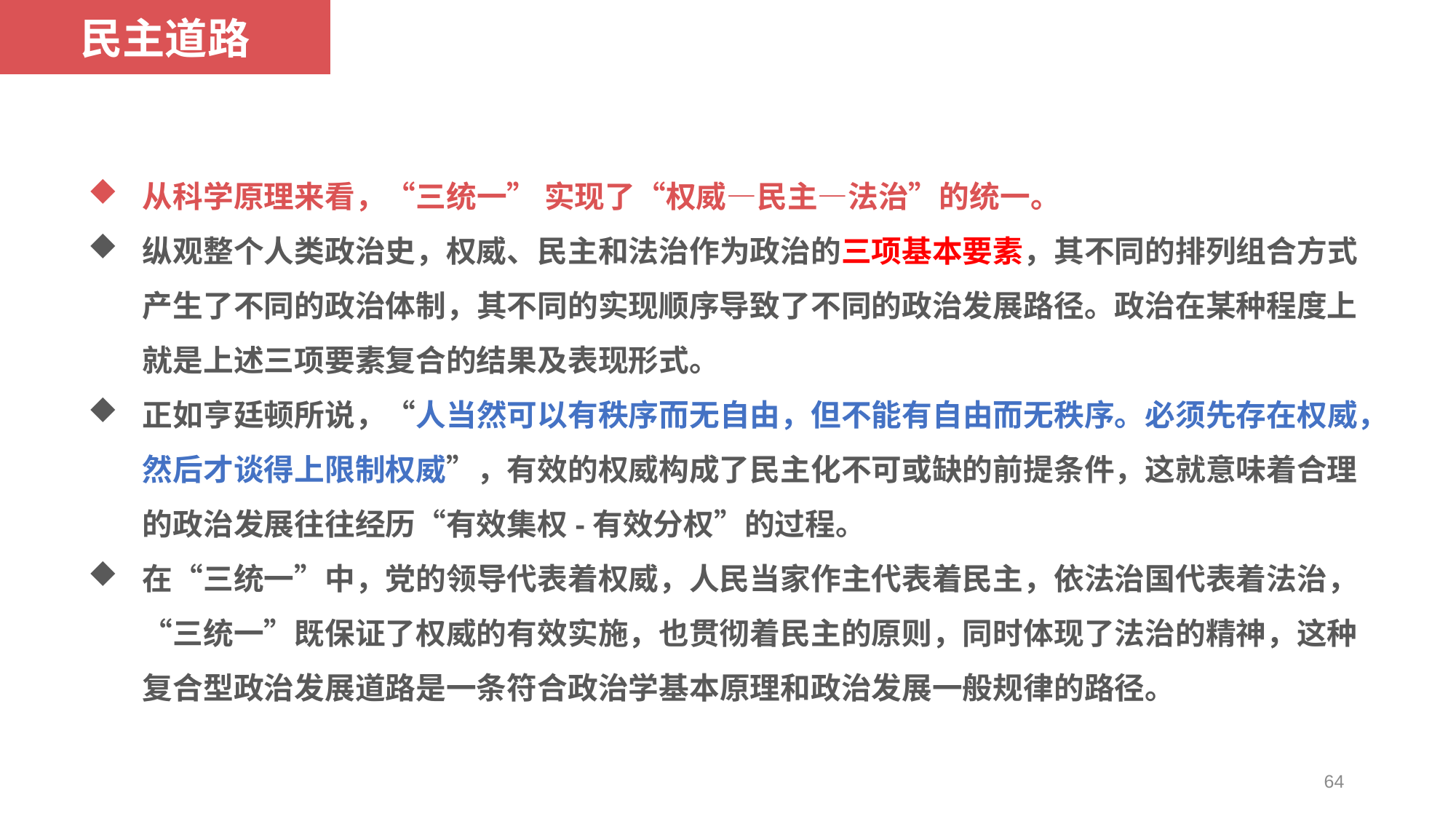

民主道路
从科学原理来看，“三统一” 实现了“权威—民主—法治”的统一。
纵观整个人类政治史，权威、民主和法治作为政治的三项基本要素，其不同的排列组合方式产生了不同的政治体制，其不同的实现顺序导致了不同的政治发展路径。政治在某种程度上就是上述三项要素复合的结果及表现形式。
正如亨廷顿所说，“人当然可以有秩序而无自由，但不能有自由而无秩序。必须先存在权威，然后才谈得上限制权威”，有效的权威构成了民主化不可或缺的前提条件，这就意味着合理的政治发展往往经历“有效集权-有效分权”的过程。
在“三统一”中，党的领导代表着权威，人民当家作主代表着民主，依法治国代表着法治，“三统一”既保证了权威的有效实施，也贯彻着民主的原则，同时体现了法治的精神，这种复合型政治发展道路是一条符合政治学基本原理和政治发展一般规律的路径。
民主道路
民主观念
民主制度
改革什么？
培育什么？
建构什么？
坚持什么？
借鉴什么？
64